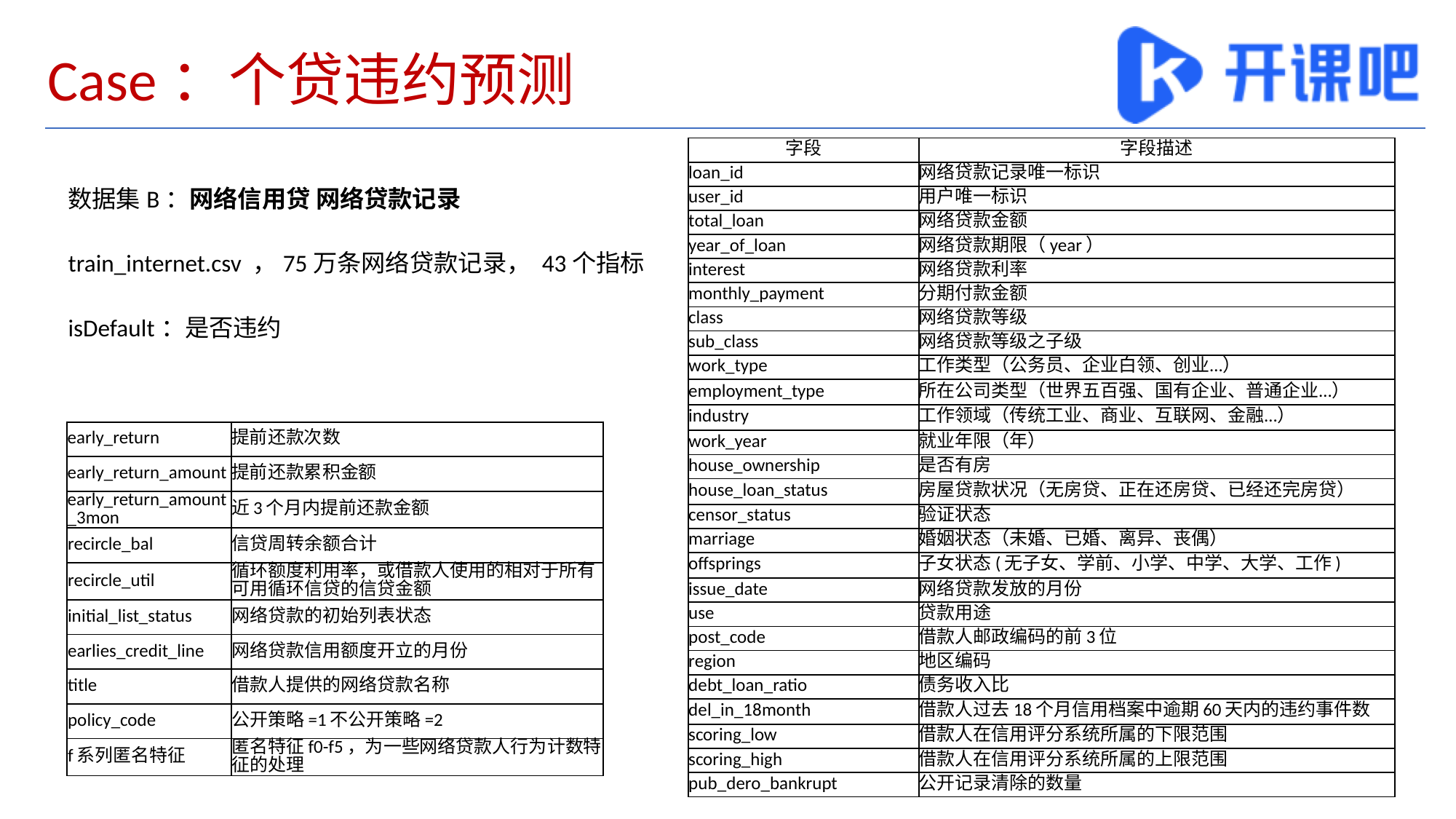

# Case：个贷违约预测
| 字段 | 字段描述 |
| --- | --- |
| loan\_id | 网络贷款记录唯一标识 |
| user\_id | 用户唯一标识 |
| total\_loan | 网络贷款金额 |
| year\_of\_loan | 网络贷款期限（year） |
| interest | 网络贷款利率 |
| monthly\_payment | 分期付款金额 |
| class | 网络贷款等级 |
| sub\_class | 网络贷款等级之子级 |
| work\_type | 工作类型（公务员、企业白领、创业…） |
| employment\_type | 所在公司类型（世界五百强、国有企业、普通企业…） |
| industry | 工作领域（传统工业、商业、互联网、金融…） |
| work\_year | 就业年限（年） |
| house\_ownership | 是否有房 |
| house\_loan\_status | 房屋贷款状况（无房贷、正在还房贷、已经还完房贷） |
| censor\_status | 验证状态 |
| marriage | 婚姻状态（未婚、已婚、离异、丧偶） |
| offsprings | 子女状态(无子女、学前、小学、中学、大学、工作) |
| issue\_date | 网络贷款发放的月份 |
| use | 贷款用途 |
| post\_code | 借款人邮政编码的前3位 |
| region | 地区编码 |
| debt\_loan\_ratio | 债务收入比 |
| del\_in\_18month | 借款人过去18个月信用档案中逾期60天内的违约事件数 |
| scoring\_low | 借款人在信用评分系统所属的下限范围 |
| scoring\_high | 借款人在信用评分系统所属的上限范围 |
| pub\_dero\_bankrupt | 公开记录清除的数量 |
数据集B：网络信用贷 网络贷款记录
train_internet.csv ，75万条网络贷款记录， 43个指标
isDefault：是否违约

| early\_return | 提前还款次数 |
| --- | --- |
| early\_return\_amount | 提前还款累积金额 |
| early\_return\_amount\_3mon | 近3个月内提前还款金额 |
| recircle\_bal | 信贷周转余额合计 |
| recircle\_util | 循环额度利用率，或借款人使用的相对于所有可用循环信贷的信贷金额 |
| initial\_list\_status | 网络贷款的初始列表状态 |
| earlies\_credit\_line | 网络贷款信用额度开立的月份 |
| title | 借款人提供的网络贷款名称 |
| policy\_code | 公开策略=1不公开策略=2 |
| f系列匿名特征 | 匿名特征f0-f5，为一些网络贷款人行为计数特征的处理 |